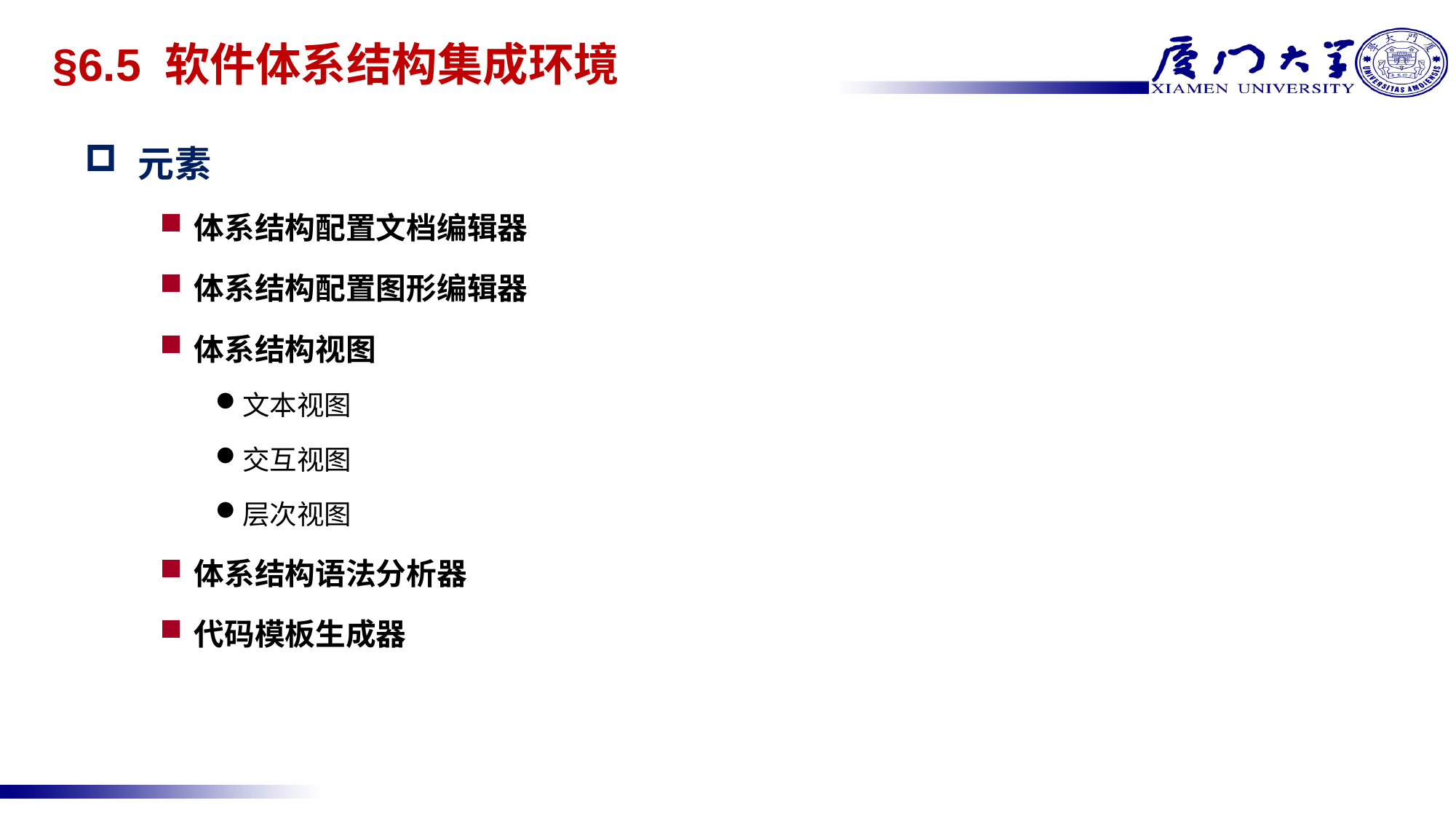

# §6.5 软件体系结构集成环境
元素
体系结构配置文档编辑器
体系结构配置图形编辑器
体系结构视图
文本视图
交互视图
层次视图
体系结构语法分析器
代码模板生成器